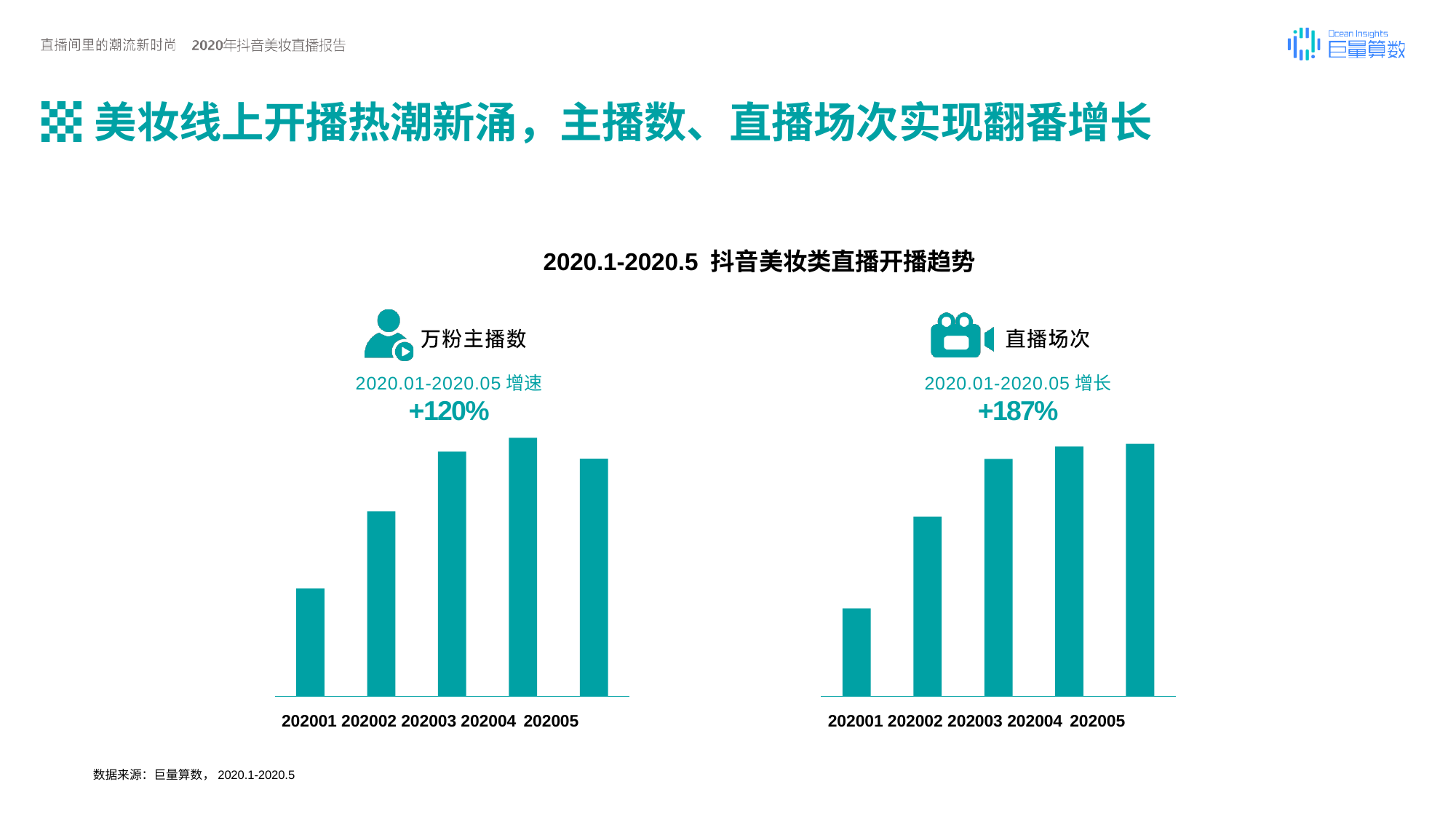

# 美妆线上开播热潮新涌，主播数、直播场次实现翻番增长

2020.1-2020.5 抖音美妆类直播开播趋势

2020.01-2020.05增速
+120%
2020.01-2020.05增长
+187%

202001 202002 202003 202004 202005
202001 202002 202003 202004 202005
数据来源：巨量算数，2020.1-2020.5